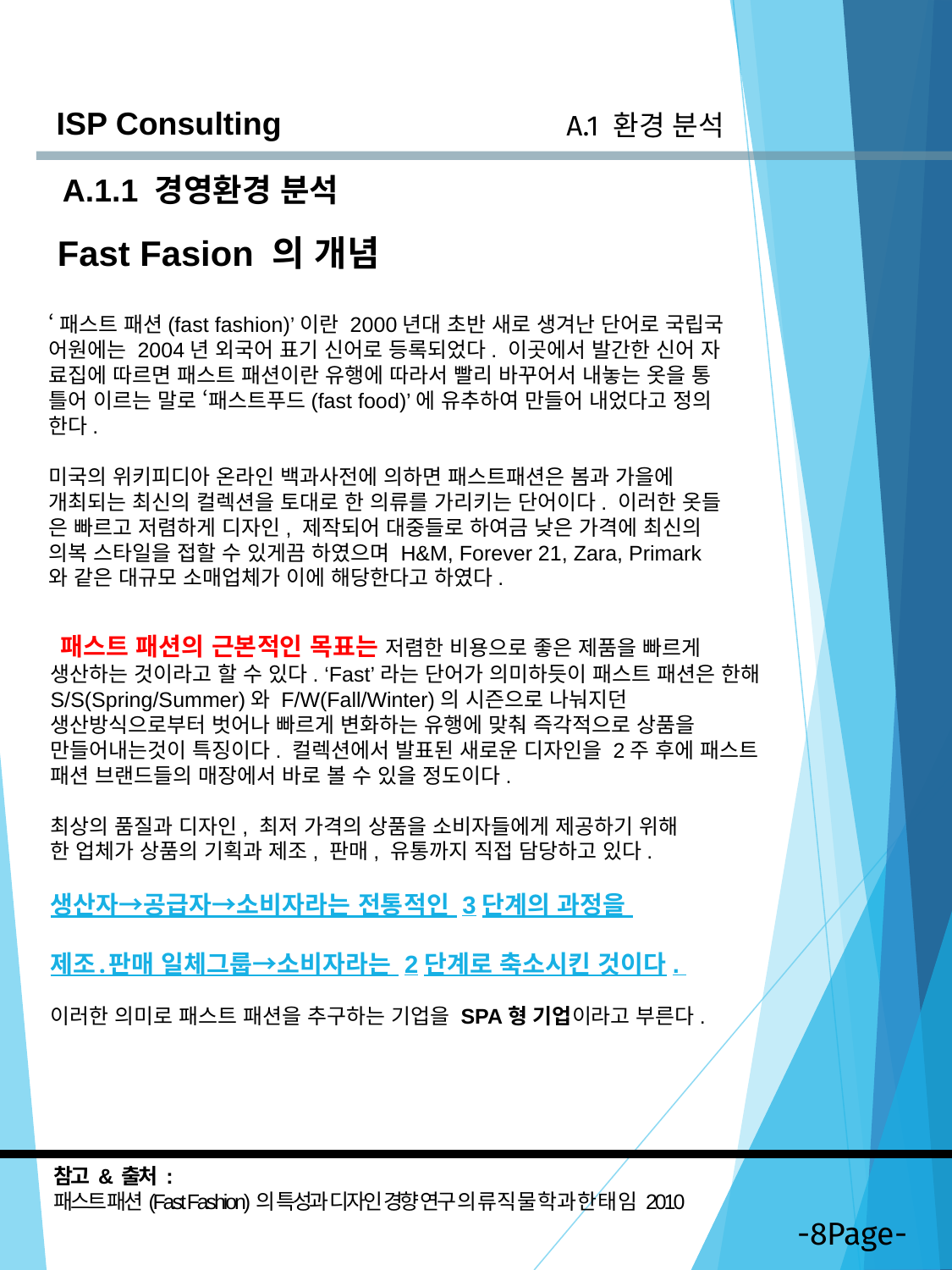

ISP Consulting
A.1 환경 분석
A.1.1 경영환경 분석
Fast Fasion 의 개념
‘패스트 패션(fast fashion)’이란 2000년대 초반 새로 생겨난 단어로 국립국
어원에는 2004년 외국어 표기 신어로 등록되었다. 이곳에서 발간한 신어 자
료집에 따르면 패스트 패션이란 유행에 따라서 빨리 바꾸어서 내놓는 옷을 통
틀어 이르는 말로 ‘패스트푸드(fast food)’에 유추하여 만들어 내었다고 정의
한다.

미국의 위키피디아 온라인 백과사전에 의하면 패스트패션은 봄과 가을에
개최되는 최신의 컬렉션을 토대로 한 의류를 가리키는 단어이다. 이러한 옷들
은 빠르고 저렴하게 디자인, 제작되어 대중들로 하여금 낮은 가격에 최신의
의복 스타일을 접할 수 있게끔 하였으며 H&M, Forever 21, Zara, Primark
와 같은 대규모 소매업체가 이에 해당한다고 하였다.
 패스트 패션의 근본적인 목표는 저렴한 비용으로 좋은 제품을 빠르게 생산하는 것이라고 할 수 있다. ‘Fast’라는 단어가 의미하듯이 패스트 패션은 한해 S/S(Spring/Summer)와 F/W(Fall/Winter)의 시즌으로 나눠지던 생산방식으로부터 벗어나 빠르게 변화하는 유행에 맞춰 즉각적으로 상품을 만들어내는것이 특징이다. 컬렉션에서 발표된 새로운 디자인을 2주 후에 패스트 패션 브랜드들의 매장에서 바로 볼 수 있을 정도이다.

최상의 품질과 디자인, 최저 가격의 상품을 소비자들에게 제공하기 위해
한 업체가 상품의 기획과 제조, 판매, 유통까지 직접 담당하고 있다.

생산자→공급자→소비자라는 전통적인 3단계의 과정을

제조․판매 일체그룹→소비자라는 2단계로 축소시킨 것이다.

이러한 의미로 패스트 패션을 추구하는 기업을 SPA형 기업이라고 부른다.
참고 & 출처 :
패스트 패션(Fast Fashion)의 특성과 디자인 경향 연구 의 류 직 물 학 과 한 태 임 2010

-8Page-